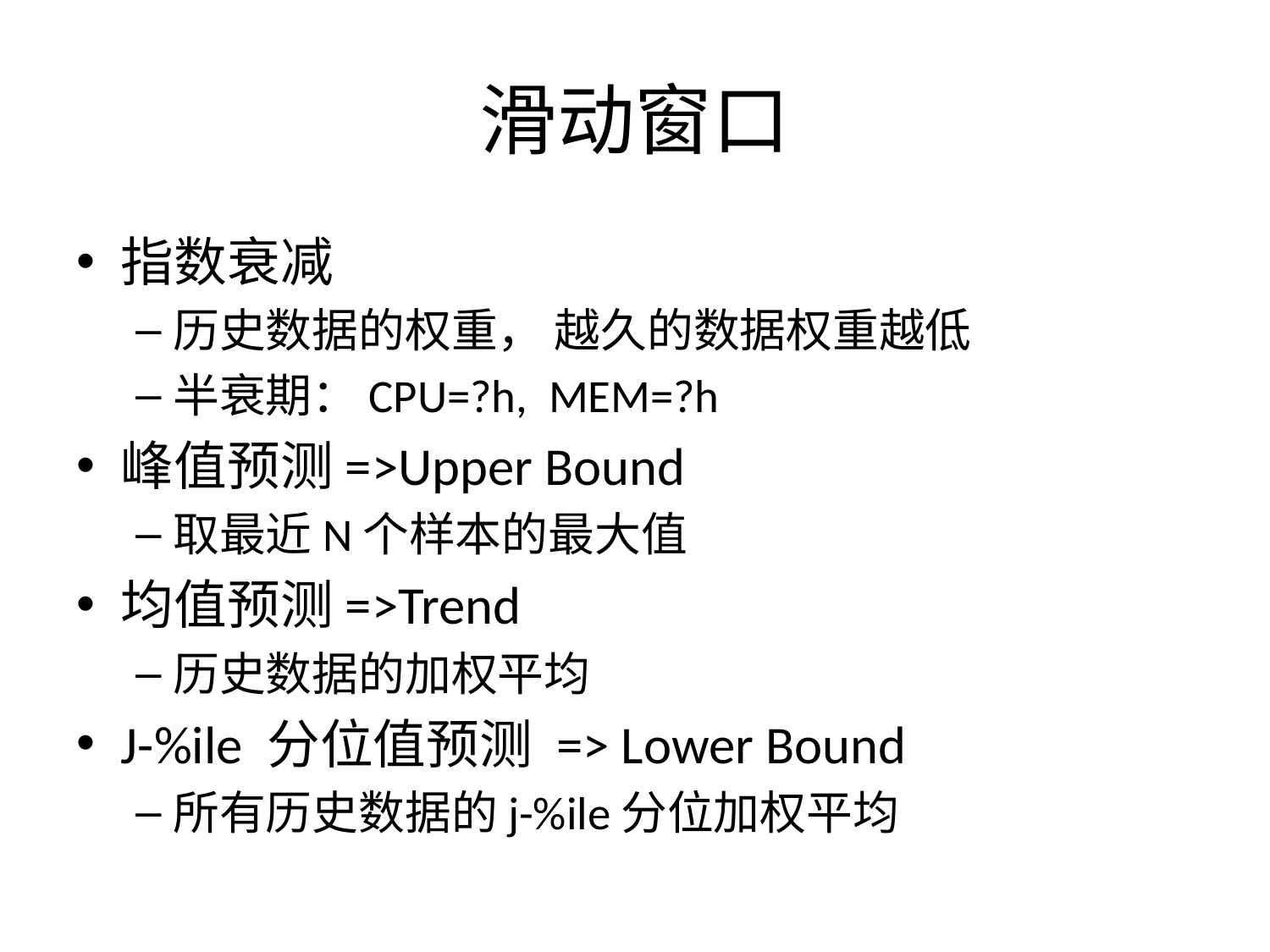

# 滑动窗口
指数衰减
历史数据的权重， 越久的数据权重越低
半衰期：CPU=?h,  MEM=?h
峰值预测=>Upper Bound
取最近N个样本的最大值
均值预测=>Trend
历史数据的加权平均
J-%ile 分位值预测 => Lower Bound
所有历史数据的j-%ile分位加权平均